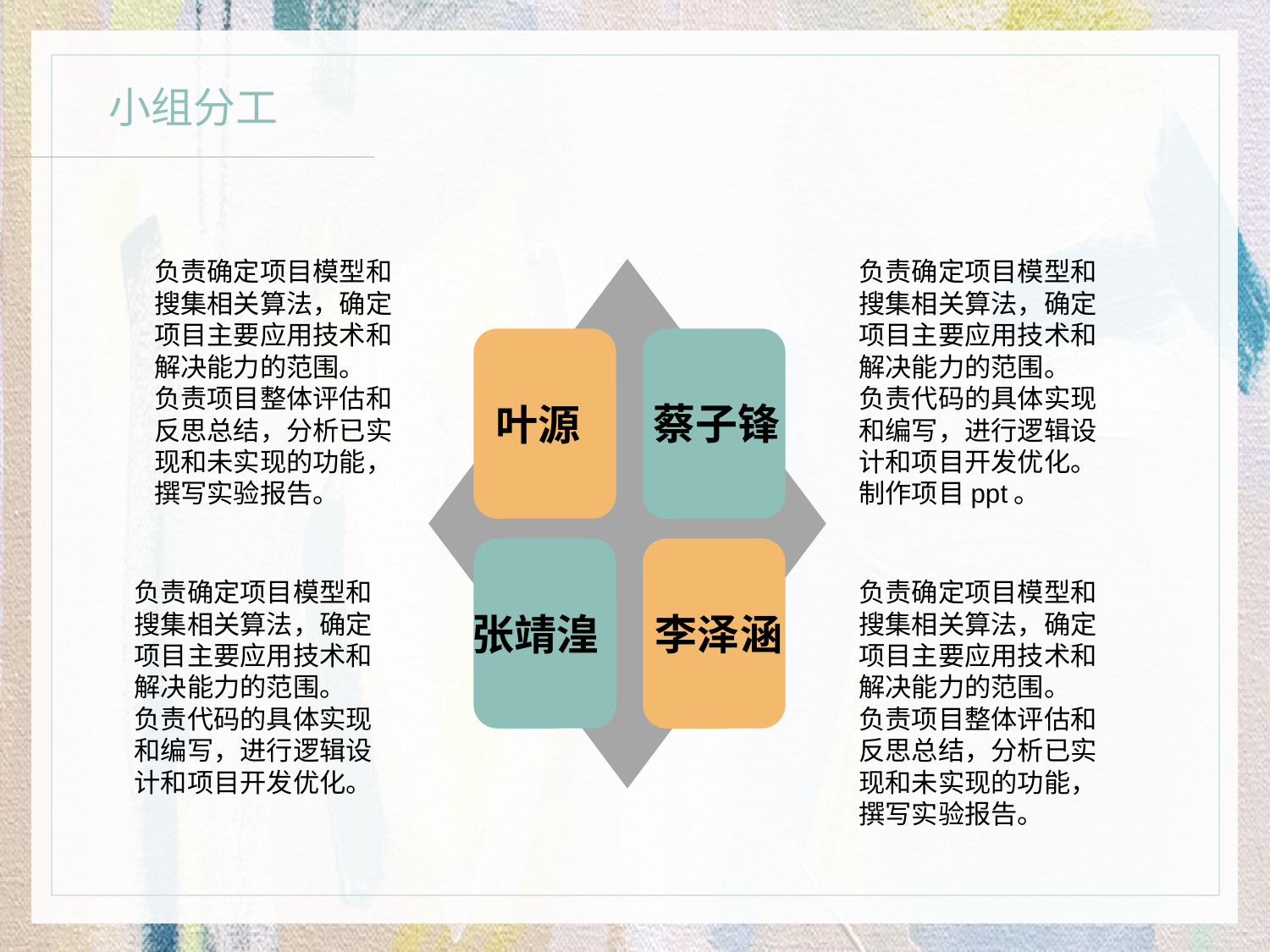

小组分工
负责确定项目模型和搜集相关算法，确定项目主要应用技术和解决能力的范围。
负责项目整体评估和反思总结，分析已实现和未实现的功能，撰写实验报告。
负责确定项目模型和搜集相关算法，确定项目主要应用技术和解决能力的范围。
负责代码的具体实现和编写，进行逻辑设计和项目开发优化。
制作项目ppt。

叶源
蔡子锋

负责确定项目模型和搜集相关算法，确定项目主要应用技术和解决能力的范围。
负责代码的具体实现和编写，进行逻辑设计和项目开发优化。
负责确定项目模型和搜集相关算法，确定项目主要应用技术和解决能力的范围。
负责项目整体评估和反思总结，分析已实现和未实现的功能，撰写实验报告。
张靖湟
李泽涵